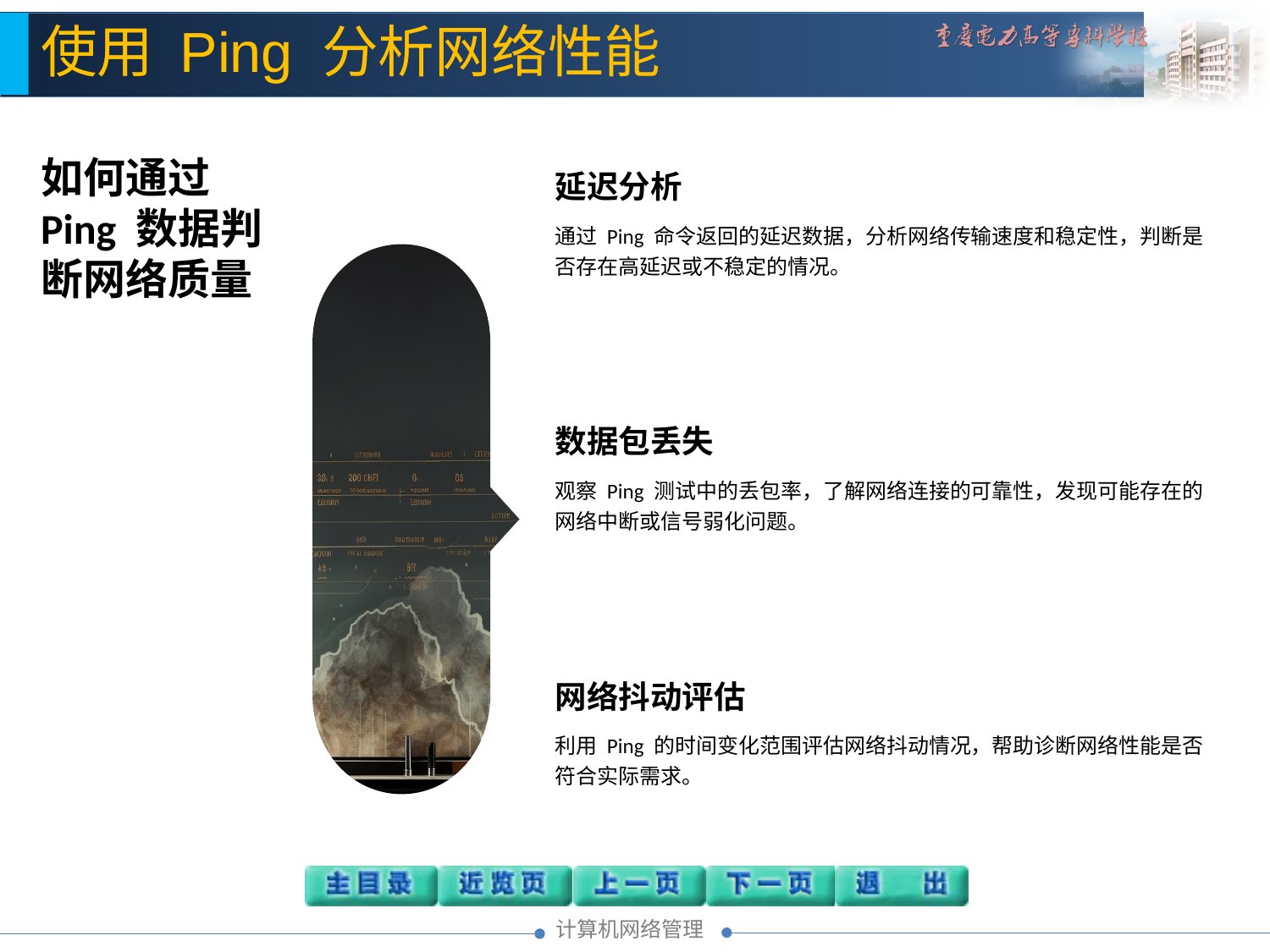

使用 Ping 分析网络性能
如何通过 Ping 数据判断网络质量
延迟分析
通过 Ping 命令返回的延迟数据，分析网络传输速度和稳定性，判断是否存在高延迟或不稳定的情况。
数据包丢失
观察 Ping 测试中的丢包率，了解网络连接的可靠性，发现可能存在的网络中断或信号弱化问题。
网络抖动评估
利用 Ping 的时间变化范围评估网络抖动情况，帮助诊断网络性能是否符合实际需求。